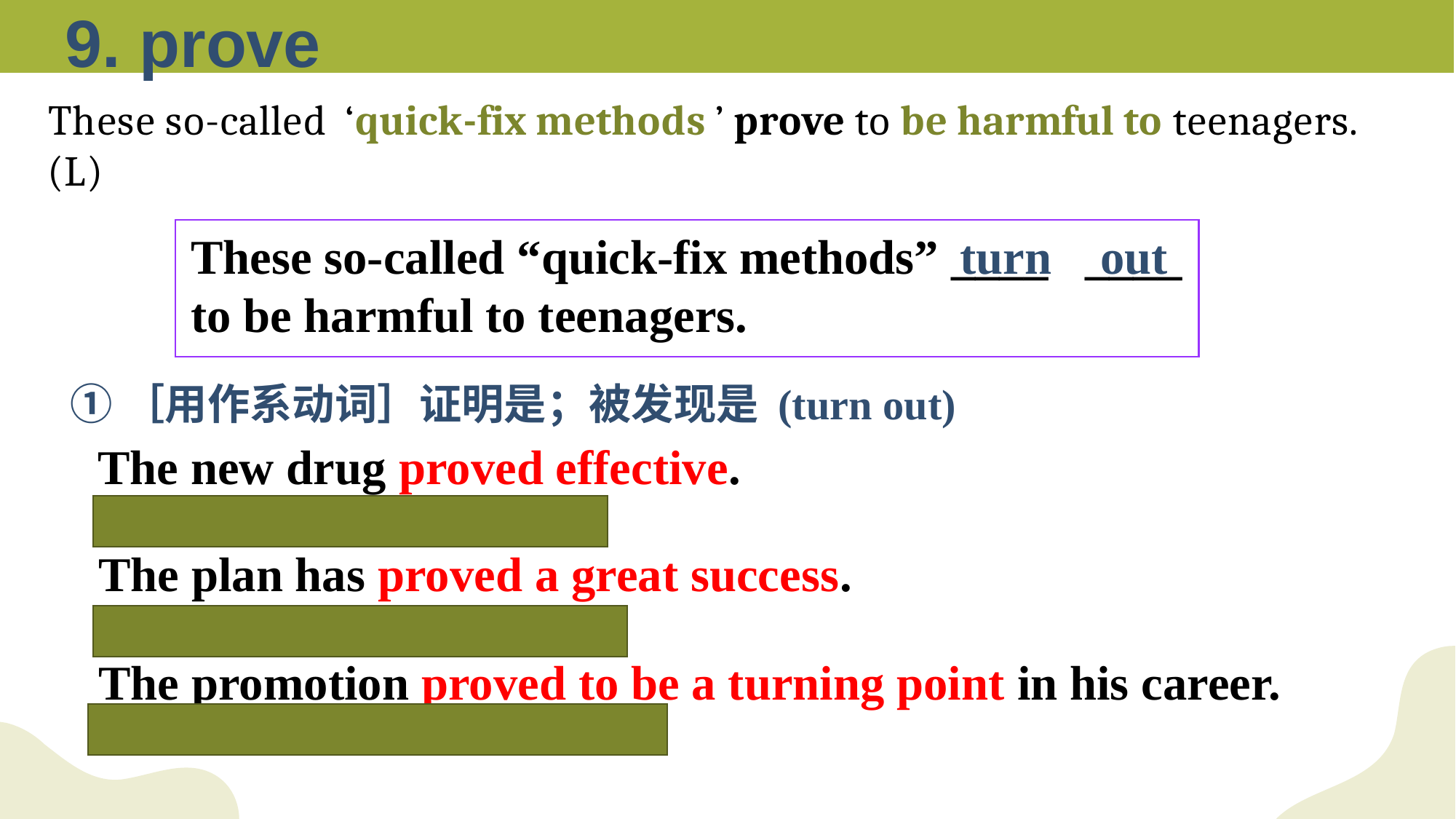

9. prove
These so-called  ‘quick-fix methods ’ prove to be harmful to teenagers.(L)

These so-called “quick-fix methods” ____   ____ to be harmful to teenagers.
turn    out
①［用作系动词］证明是；被发现是 (turn out)
The new drug proved effective.
这种新药证明是有效的。

The plan has proved a great success.
这个计划已被证明是非常成功的。

The promotion proved to be a turning point in his career.
这次晋升被证明是他事业的转折点。